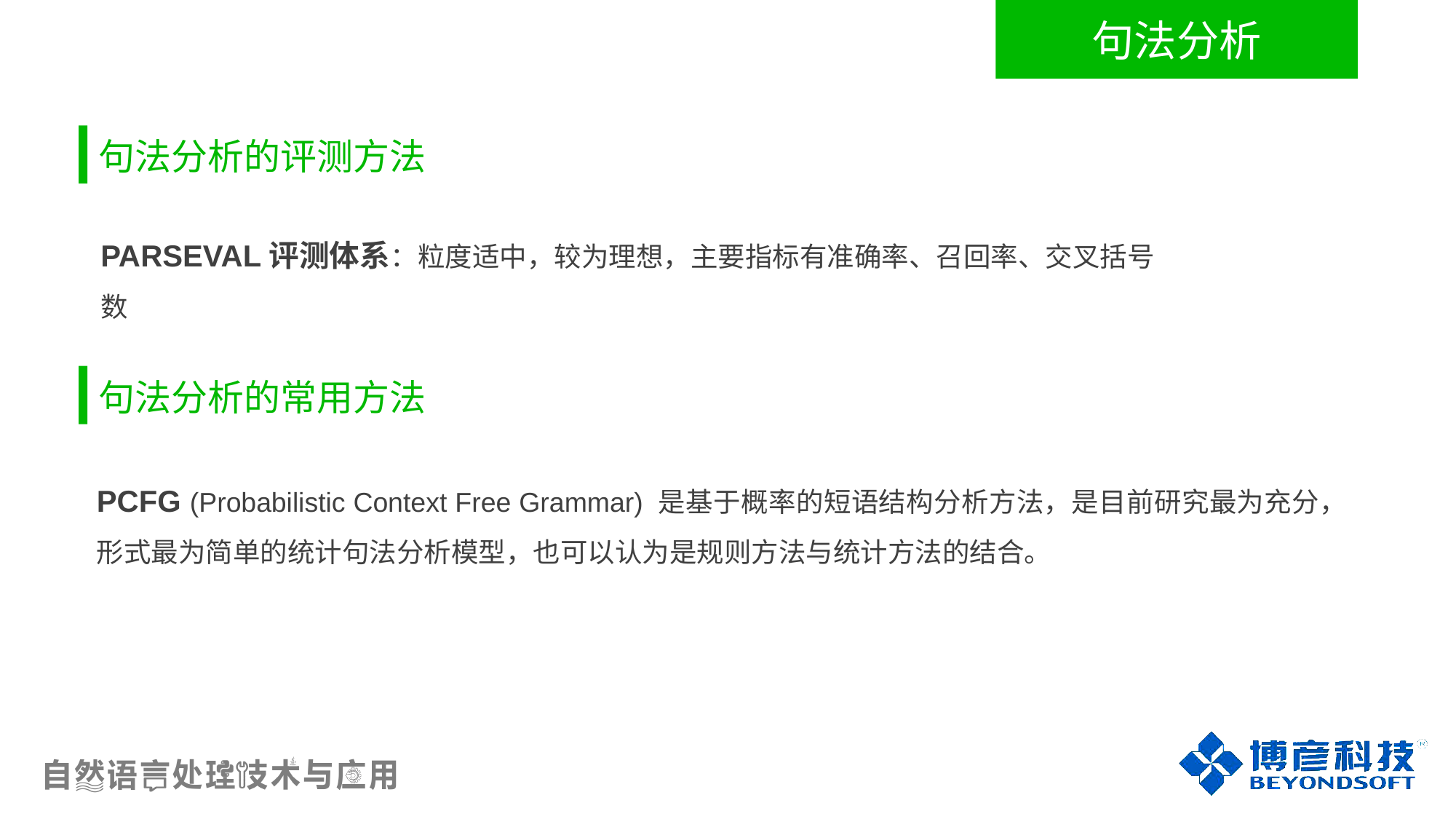

句法分析

句法分析的评测方法
PARSEVAL评测体系：粒度适中，较为理想，主要指标有准确率、召回率、交叉括号数

句法分析的常用方法
PCFG (Probabilistic Context Free Grammar) 是基于概率的短语结构分析方法，是目前研究最为充分，形式最为简单的统计句法分析模型，也可以认为是规则方法与统计方法的结合。